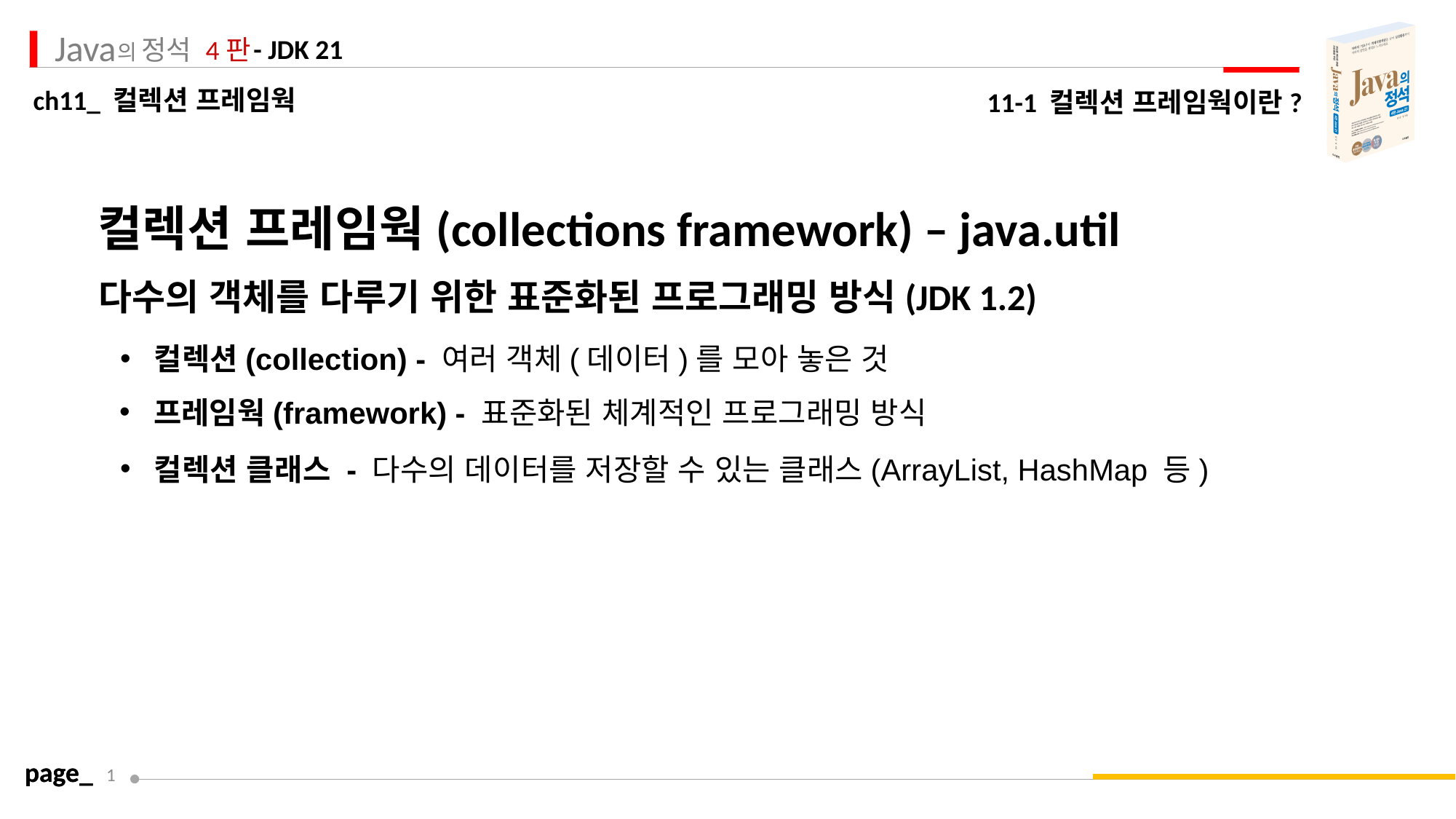

11-1 컬렉션 프레임웍이란?
컬렉션 프레임웍(collections framework) – java.util
다수의 객체를 다루기 위한 표준화된 프로그래밍 방식(JDK 1.2)
컬렉션(collection) - 여러 객체(데이터)를 모아 놓은 것
프레임웍(framework) - 표준화된 체계적인 프로그래밍 방식
컬렉션 클래스 - 다수의 데이터를 저장할 수 있는 클래스(ArrayList, HashMap 등)
page_
1